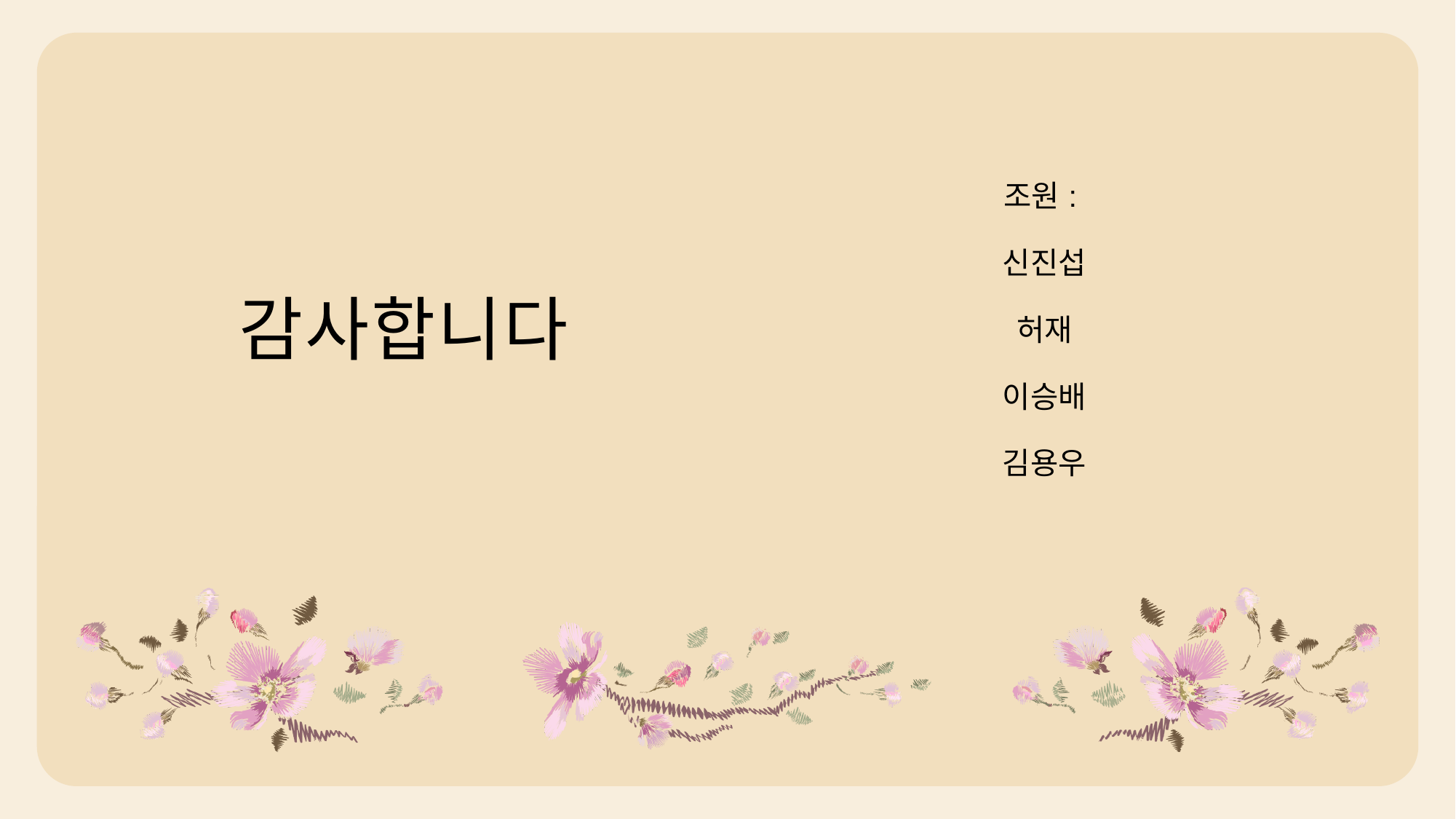

# 감사합니다
조원:
신진섭
허재
이승배
김용우